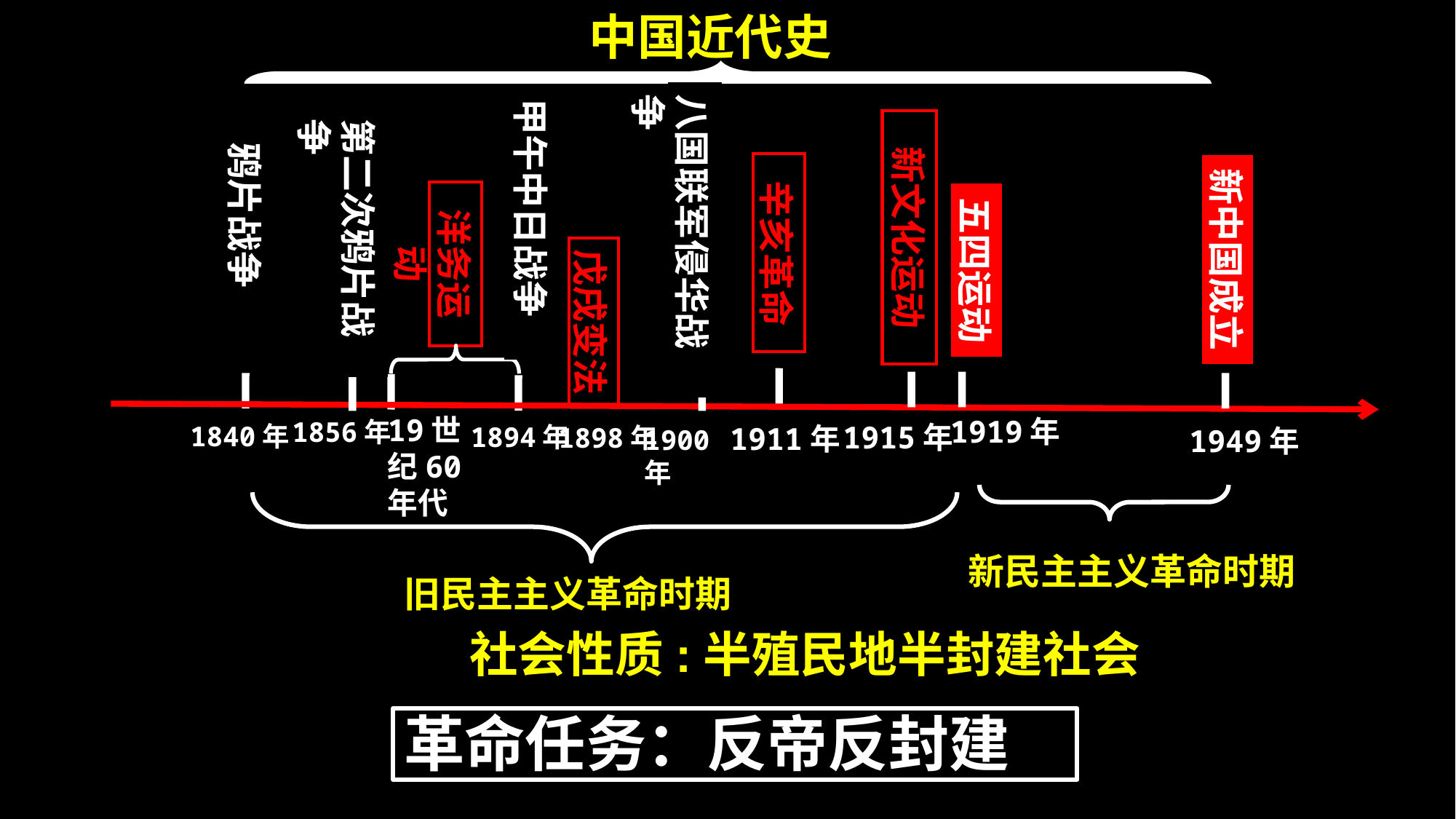

中国近代史
八国联军侵华战争
甲午中日战争
第二次鸦片战争
新文化运动
鸦片战争
 辛亥革命
新中国成立

洋务运动
五四运动
戊戌变法

19世纪60年代
1919年
1856年
1915年
1840年
1894年
1911年
1898年
1949年
1900年
新民主主义革命时期
旧民主主义革命时期
社会性质:半殖民地半封建社会
革命任务：反帝反封建